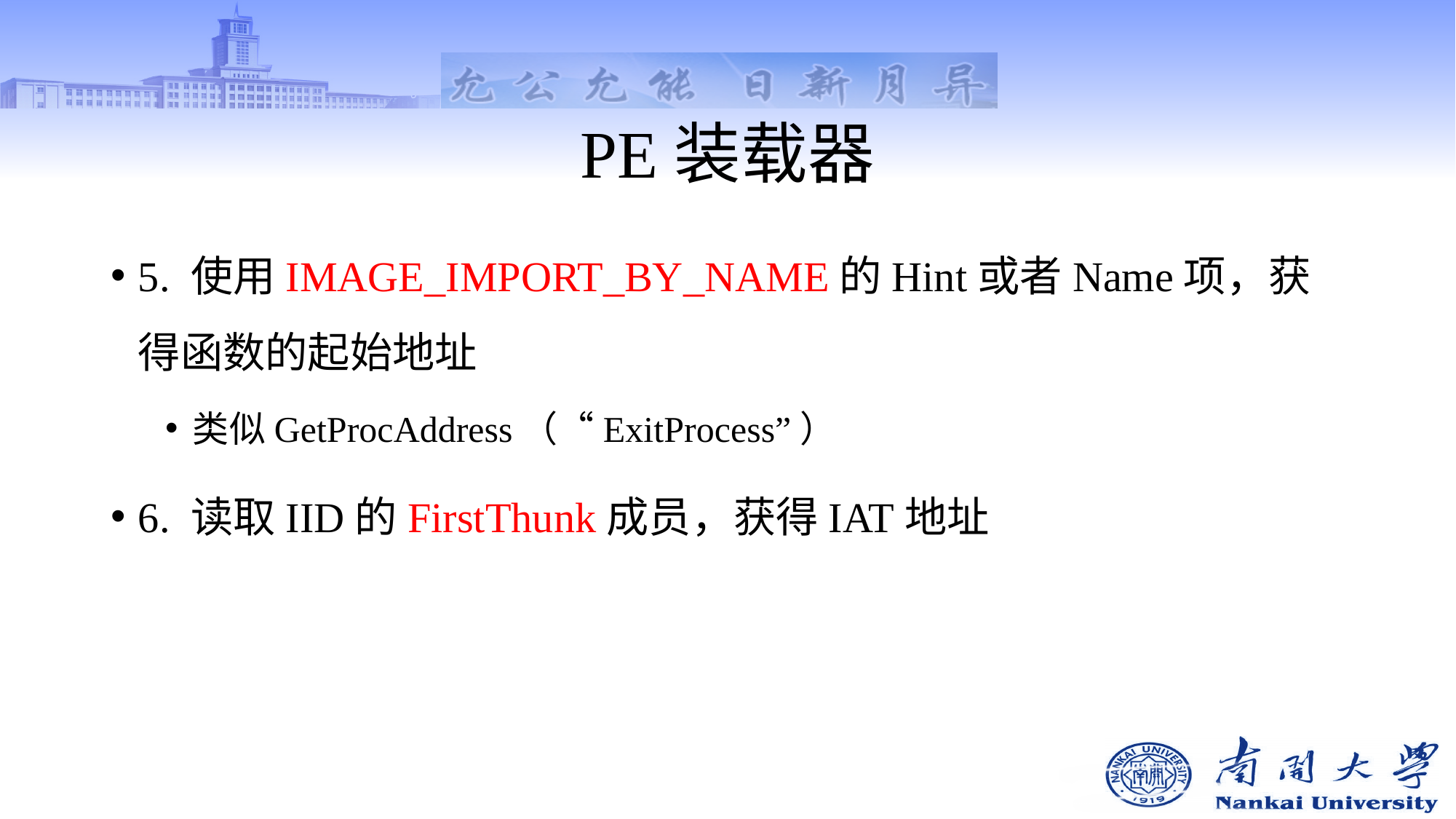

# PE装载器
5. 使用IMAGE_IMPORT_BY_NAME的Hint或者Name项，获得函数的起始地址
类似GetProcAddress（“ExitProcess”）
6. 读取IID的FirstThunk成员，获得IAT地址